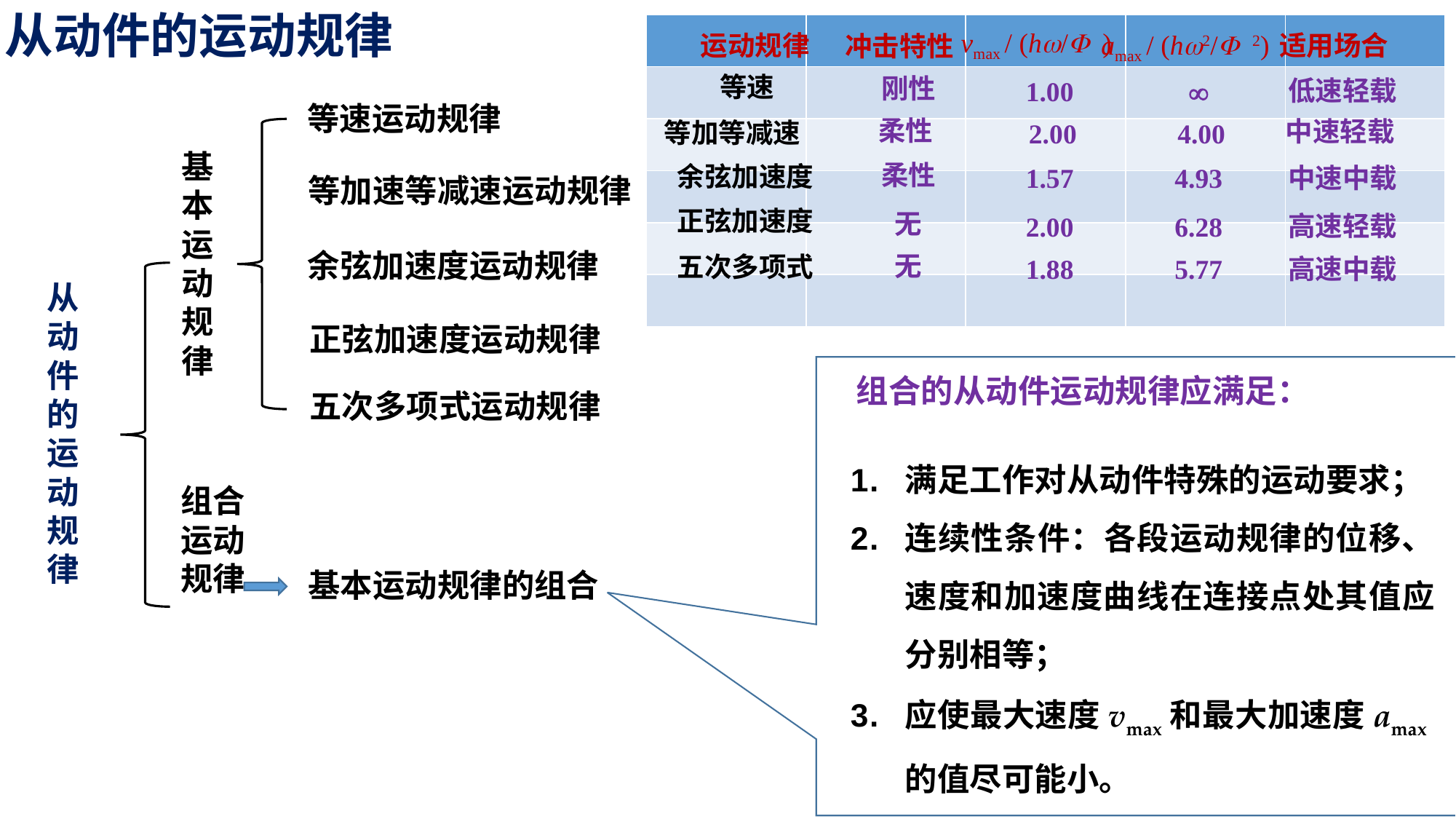

从动件的运动规律
|  |  |  |  |  |
| --- | --- | --- | --- | --- |
|  |  |  |  |  |
|  |  |  |  |  |
|  |  |  |  |  |
|  |  |  |  |  |
|  |  |  |  |  |
vmax / (hω/Φ )
amax / (hω2/Φ 2)
运动规律
适用场合
冲击特性
等速
刚性
低速轻载
1.00
∞
等速运动规律
柔性
中速轻载
等加等减速
2.00
4.00

基本运动规律
柔性
余弦加速度
中速中载
1.57
4.93
等加速等减速运动规律
正弦加速度
无
高速轻载
2.00
6.28
余弦加速度运动规律
无
五次多项式
高速中载
1.88
5.77

从动件的运动规律
正弦加速度运动规律
组合的从动件运动规律应满足：
五次多项式运动规律
满足工作对从动件特殊的运动要求；
连续性条件：各段运动规律的位移、速度和加速度曲线在连接点处其值应分别相等；
应使最大速度vmax和最大加速度amax的值尽可能小。
组合运动规律
基本运动规律的组合